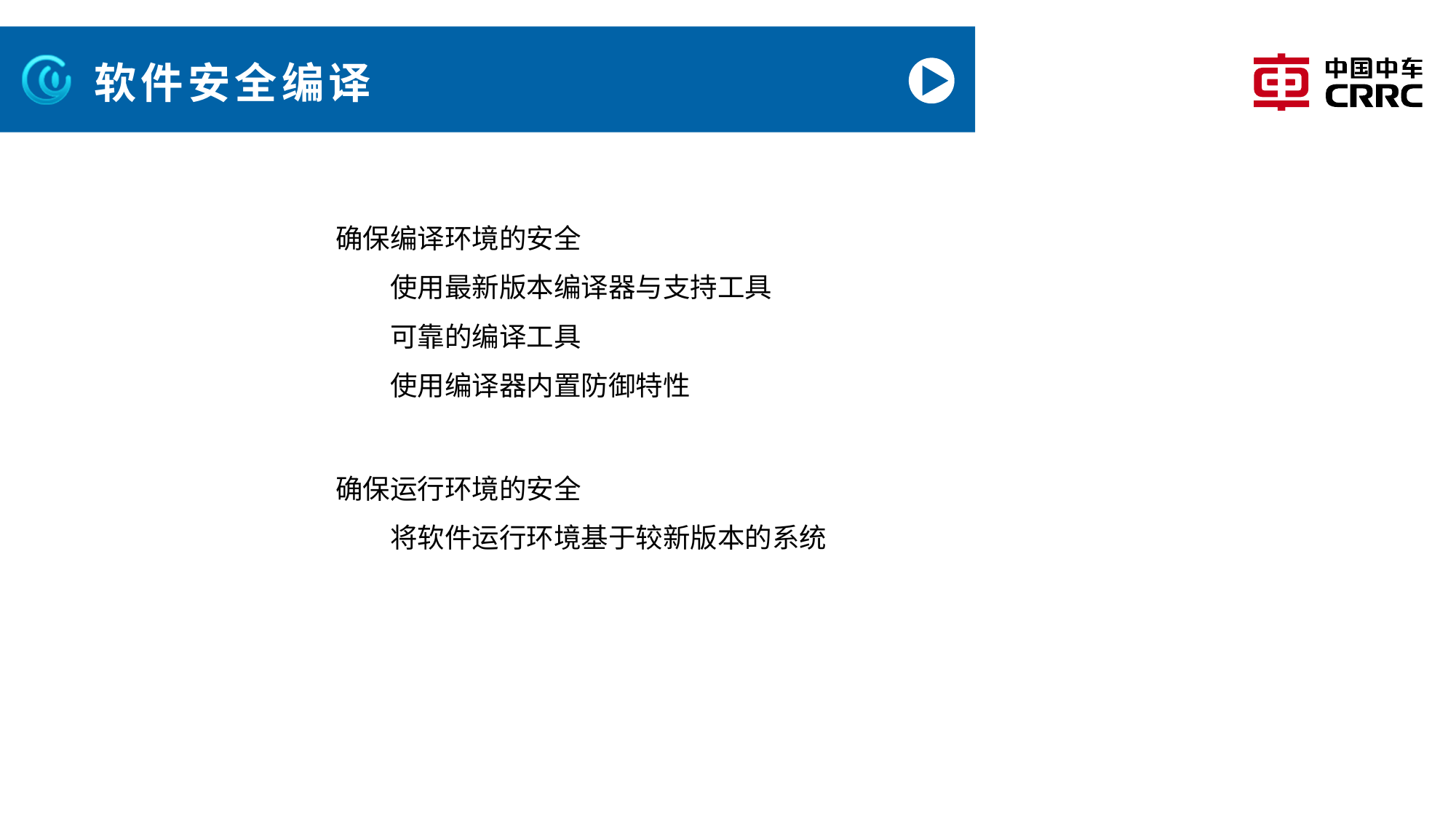

# 软件安全编译
确保编译环境的安全
使用最新版本编译器与支持工具
可靠的编译工具
使用编译器内置防御特性

确保运行环境的安全
将软件运行环境基于较新版本的系统
68